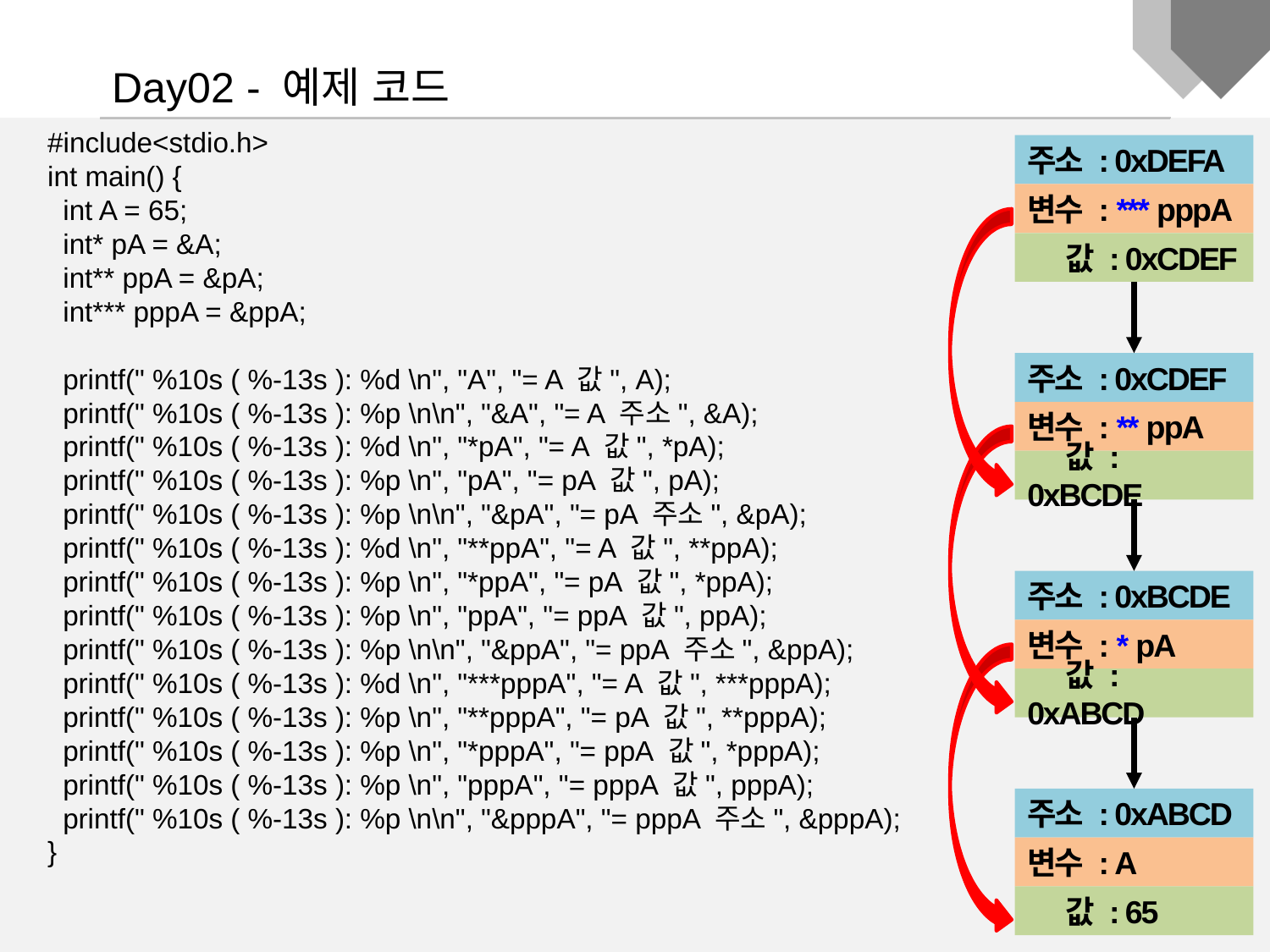

Day02 - 예제 코드
#include<stdio.h>
int main() {
  int A = 65;
  int* pA = &A;
  int** ppA = &pA;
  int*** pppA = &ppA;

  printf(" %10s ( %-13s ): %d \n", "A", "= A 값", A);
  printf(" %10s ( %-13s ): %p \n\n", "&A", "= A 주소", &A);
  printf(" %10s ( %-13s ): %d \n", "*pA", "= A 값", *pA);
  printf(" %10s ( %-13s ): %p \n", "pA", "= pA 값", pA);
  printf(" %10s ( %-13s ): %p \n\n", "&pA", "= pA 주소", &pA);
  printf(" %10s ( %-13s ): %d \n", "**ppA", "= A 값", **ppA);
  printf(" %10s ( %-13s ): %p \n", "*ppA", "= pA 값", *ppA);
  printf(" %10s ( %-13s ): %p \n", "ppA", "= ppA 값", ppA);
  printf(" %10s ( %-13s ): %p \n\n", "&ppA", "= ppA 주소", &ppA);
  printf(" %10s ( %-13s ): %d \n", "***pppA", "= A 값", ***pppA);
  printf(" %10s ( %-13s ): %p \n", "**pppA", "= pA 값", **pppA);
  printf(" %10s ( %-13s ): %p \n", "*pppA", "= ppA 값", *pppA);
  printf(" %10s ( %-13s ): %p \n", "pppA", "= pppA 값", pppA);
  printf(" %10s ( %-13s ): %p \n\n", "&pppA", "= pppA 주소", &pppA);
}
주소 : 0xDEFA
변수 : *** pppA
    값 : 0xCDEF

주소 : 0xCDEF
변수 : ** ppA
    값 : 0xBCDE

주소 : 0xBCDE
변수 : * pA
    값 : 0xABCD

주소 : 0xABCD
변수 : A
    값 : 65